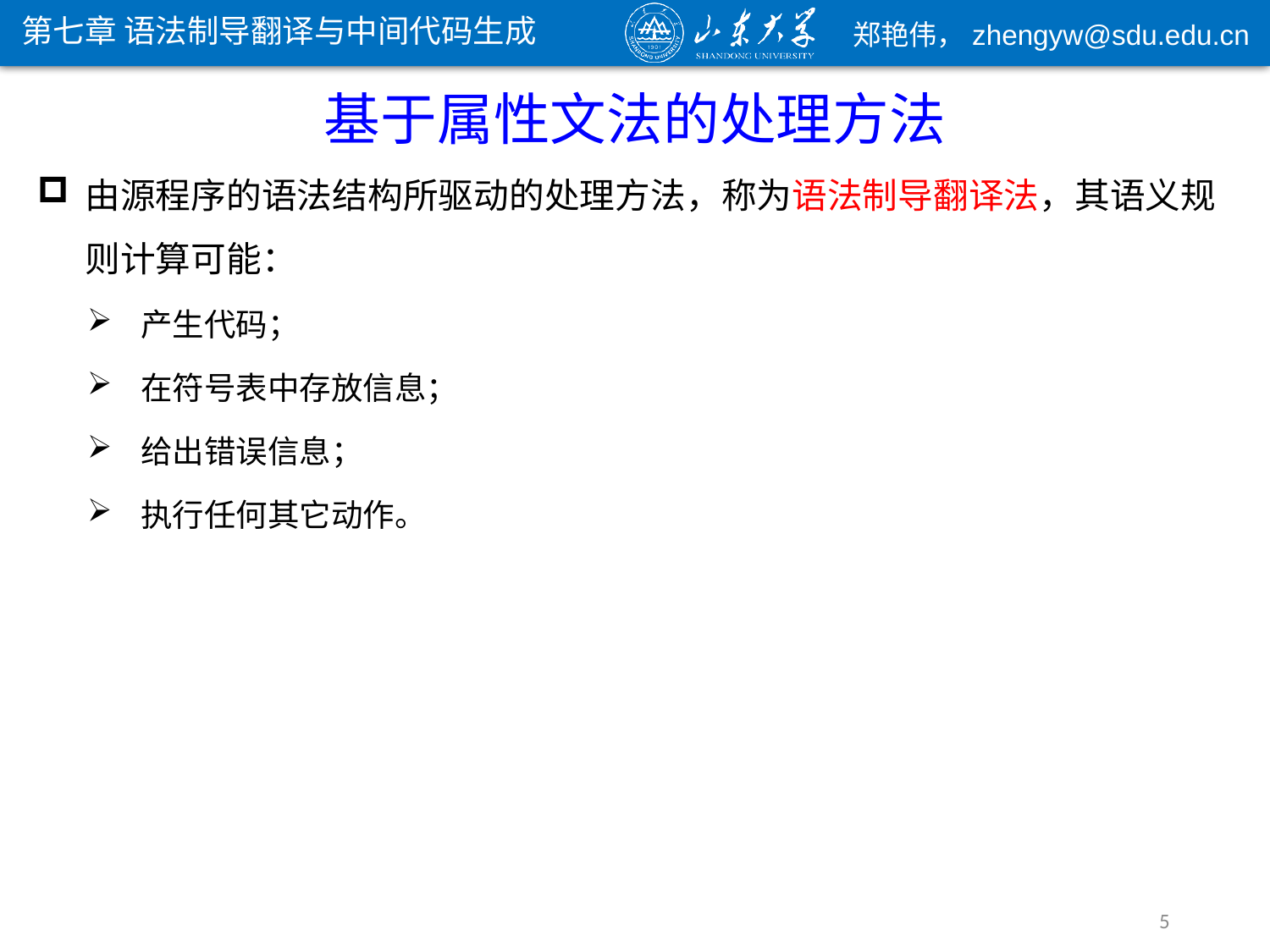

第七章 语法制导翻译与中间代码生成
基于属性文法的处理方法
由源程序的语法结构所驱动的处理方法，称为语法制导翻译法，其语义规则计算可能：
产生代码；
在符号表中存放信息；
给出错误信息；
执行任何其它动作。
5